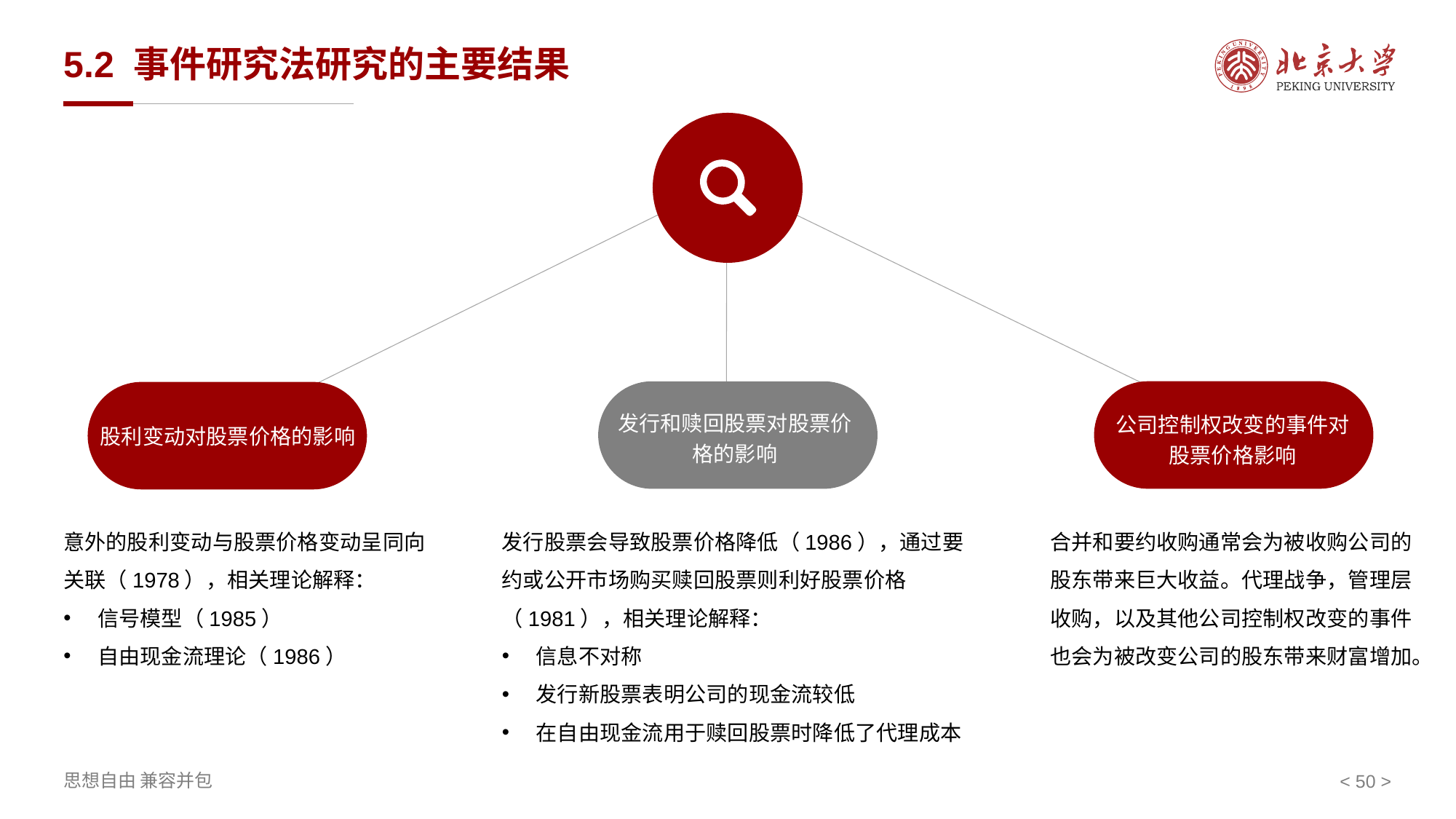

# 5.2 事件研究法研究的主要结果

点击输入内容
股利变动对股票价格的影响
发行和赎回股票对股票价格的影响
公司控制权改变的事件对股票价格影响
意外的股利变动与股票价格变动呈同向关联（1978），相关理论解释：
信号模型（1985）
自由现金流理论（1986）
发行股票会导致股票价格降低（1986），通过要约或公开市场购买赎回股票则利好股票价格（1981），相关理论解释：
信息不对称
发行新股票表明公司的现金流较低
在自由现金流用于赎回股票时降低了代理成本
合并和要约收购通常会为被收购公司的股东带来巨大收益。代理战争，管理层收购，以及其他公司控制权改变的事件也会为被改变公司的股东带来财富增加。
< 50 >